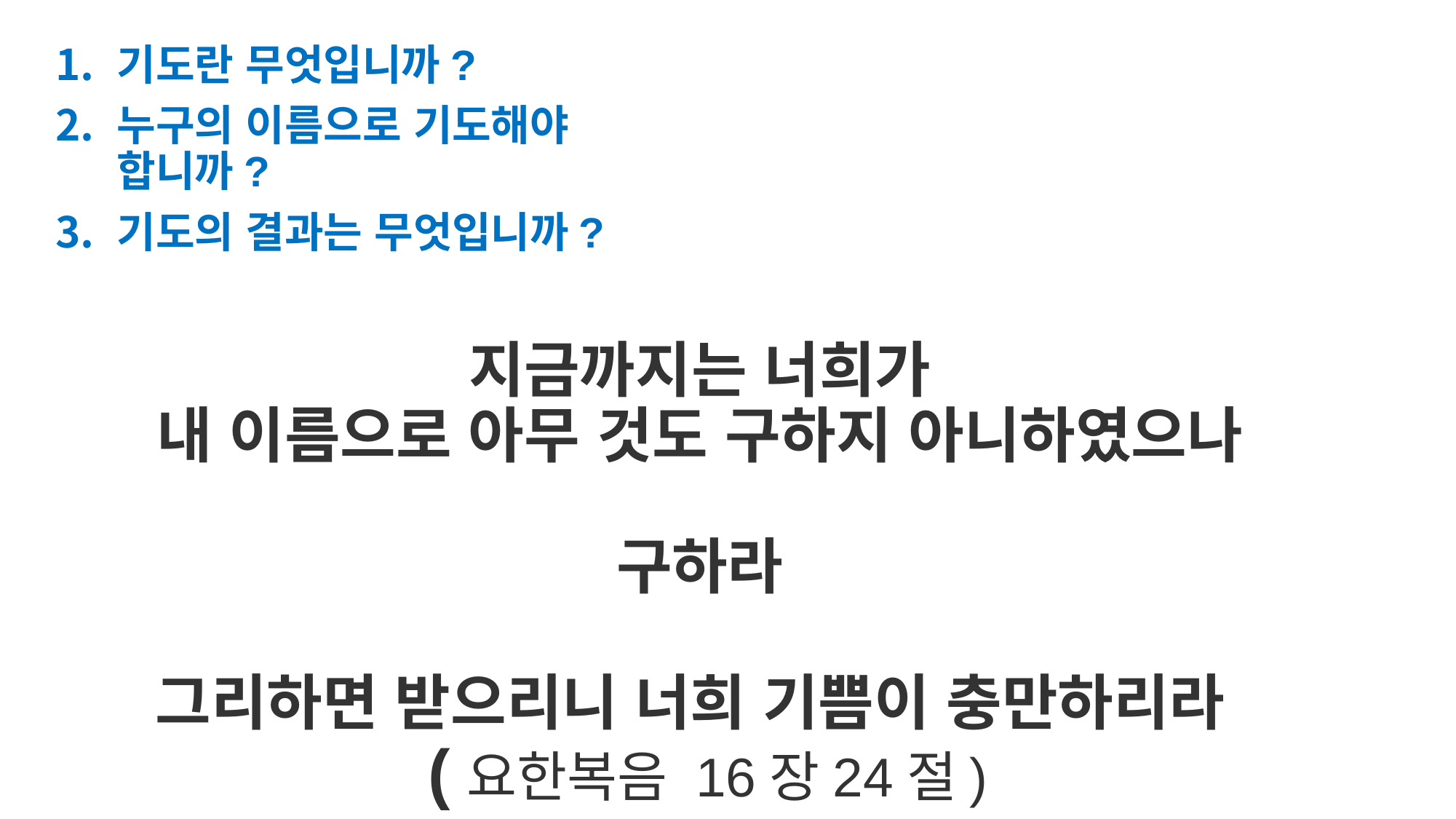

기도란 무엇입니까?
누구의 이름으로 기도해야 합니까?
기도의 결과는 무엇입니까?
# 지금까지는 너희가 내 이름으로 아무 것도 구하지 아니하였으나 구하라 그리하면 받으리니 너희 기쁨이 충만하리라   (요한복음 16장24절)